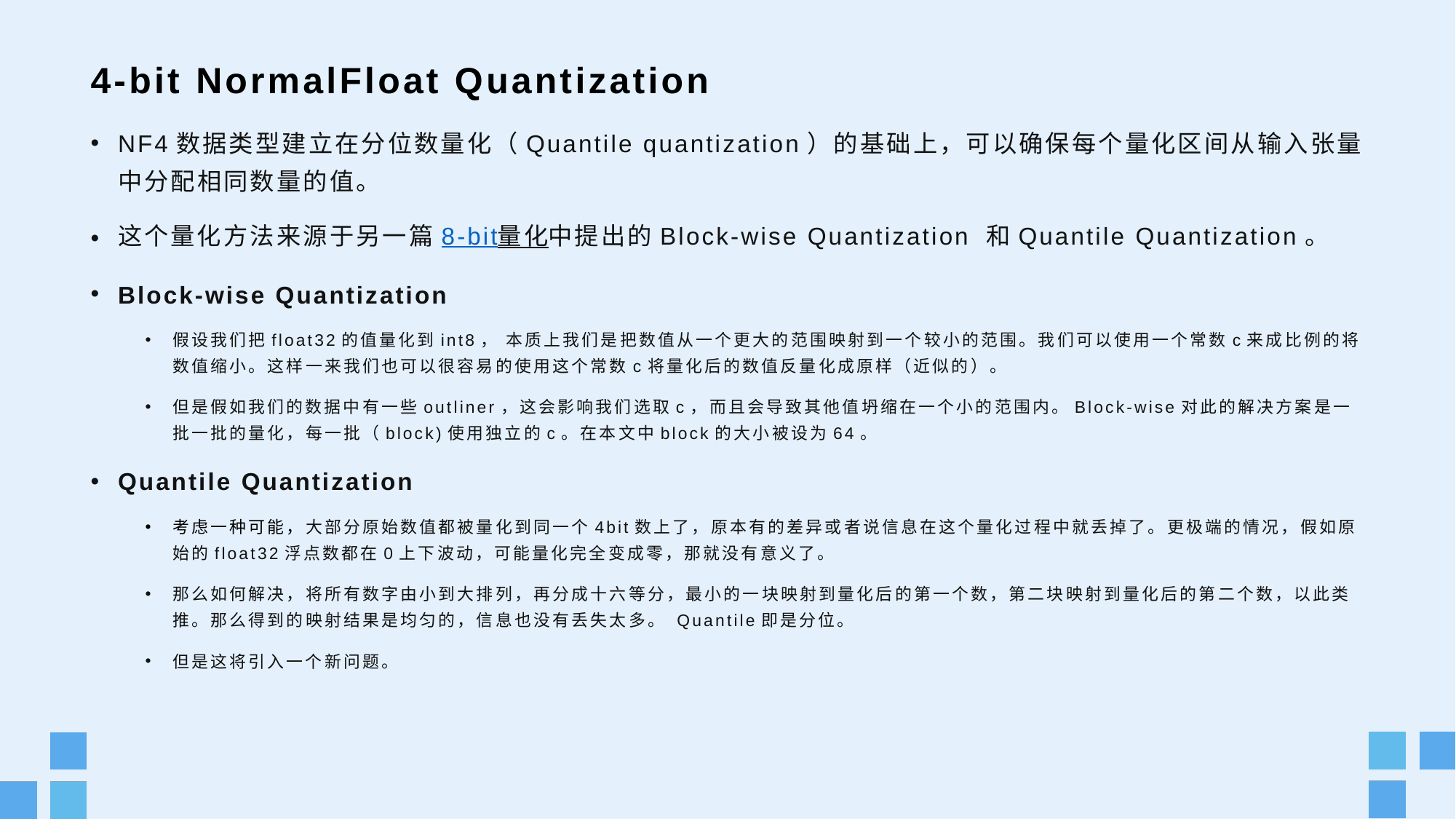

# 4-bit NormalFloat Quantization
NF4数据类型建立在分位数量化（Quantile quantization）的基础上，可以确保每个量化区间从输入张量中分配相同数量的值。
这个量化方法来源于另一篇8-bit量化中提出的Block-wise Quantization 和Quantile Quantization。
Block-wise Quantization
假设我们把float32的值量化到int8， 本质上我们是把数值从一个更大的范围映射到一个较小的范围。我们可以使用一个常数c来成比例的将数值缩小。这样一来我们也可以很容易的使用这个常数c将量化后的数值反量化成原样（近似的）。
但是假如我们的数据中有一些outliner，这会影响我们选取c，而且会导致其他值坍缩在一个小的范围内。Block-wise对此的解决方案是一批一批的量化，每一批（block)使用独立的c。在本文中block的大小被设为64。
Quantile Quantization
考虑一种可能，大部分原始数值都被量化到同一个4bit数上了，原本有的差异或者说信息在这个量化过程中就丢掉了。更极端的情况，假如原始的float32浮点数都在0上下波动，可能量化完全变成零，那就没有意义了。
那么如何解决，将所有数字由小到大排列，再分成十六等分，最小的一块映射到量化后的第一个数，第二块映射到量化后的第二个数，以此类推。那么得到的映射结果是均匀的，信息也没有丢失太多。 Quantile即是分位。
但是这将引入一个新问题。